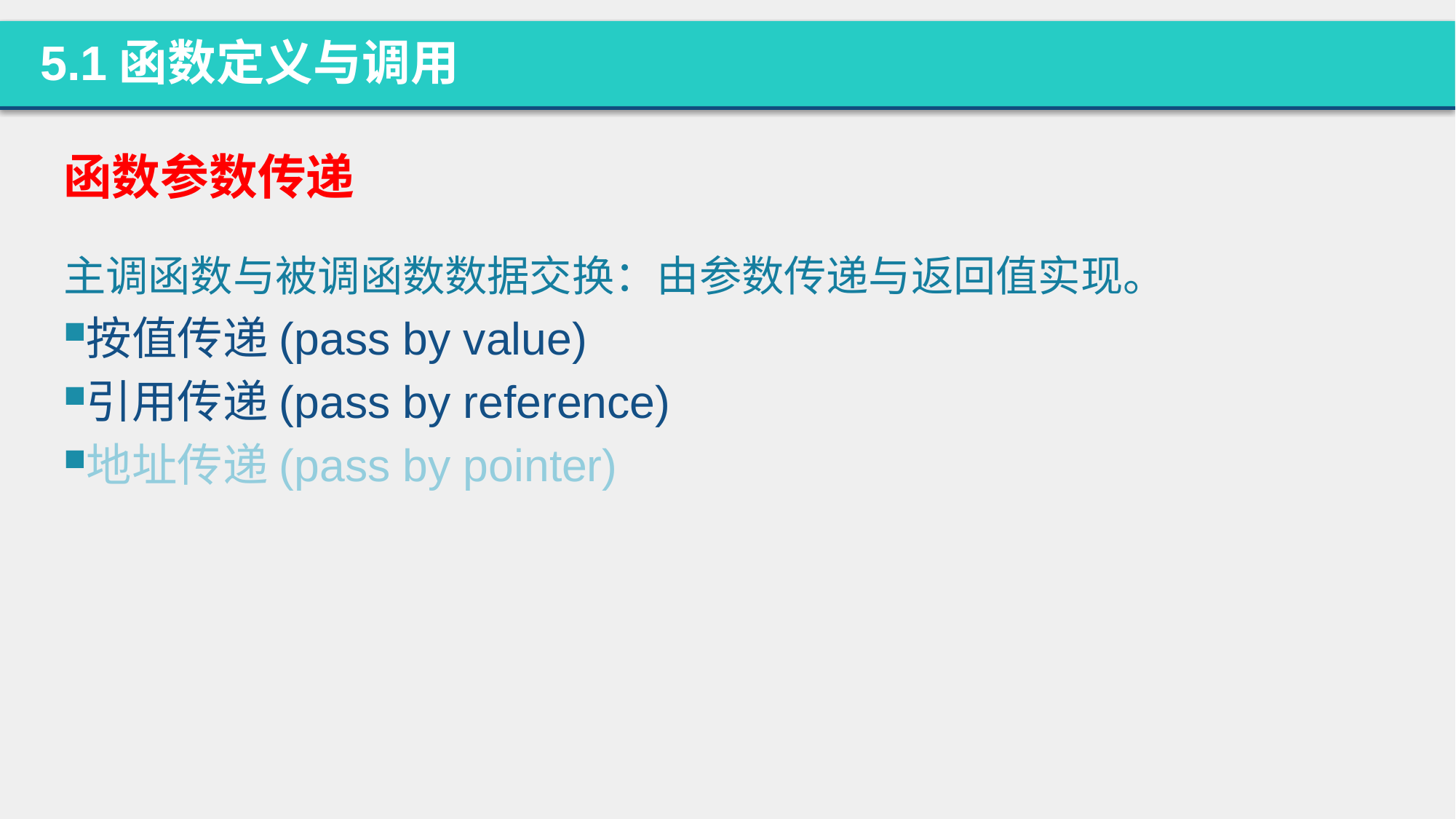

5.1函数定义与调用
函数参数传递
主调函数与被调函数数据交换：由参数传递与返回值实现。
按值传递(pass by value)
引用传递(pass by reference)
地址传递(pass by pointer)